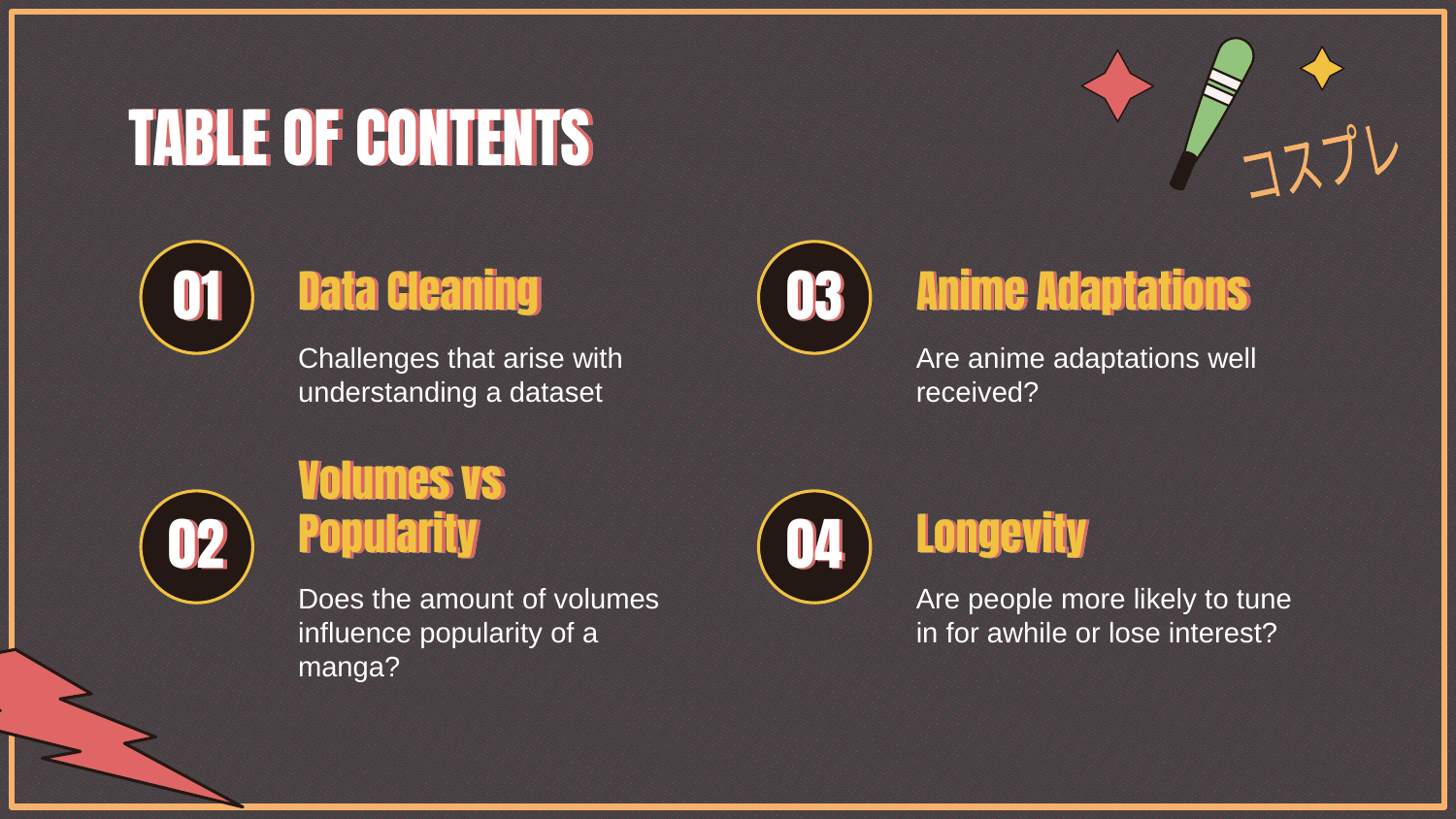

TABLE OF CONTENTS
コスプレ

Anime Adaptations
Data Cleaning
01
# 03
Challenges that arise with understanding a dataset
Are anime adaptations well received?

Longevity
Volumes vs Popularity
02
04
Does the amount of volumes influence popularity of a manga?
Are people more likely to tune in for awhile or lose interest?